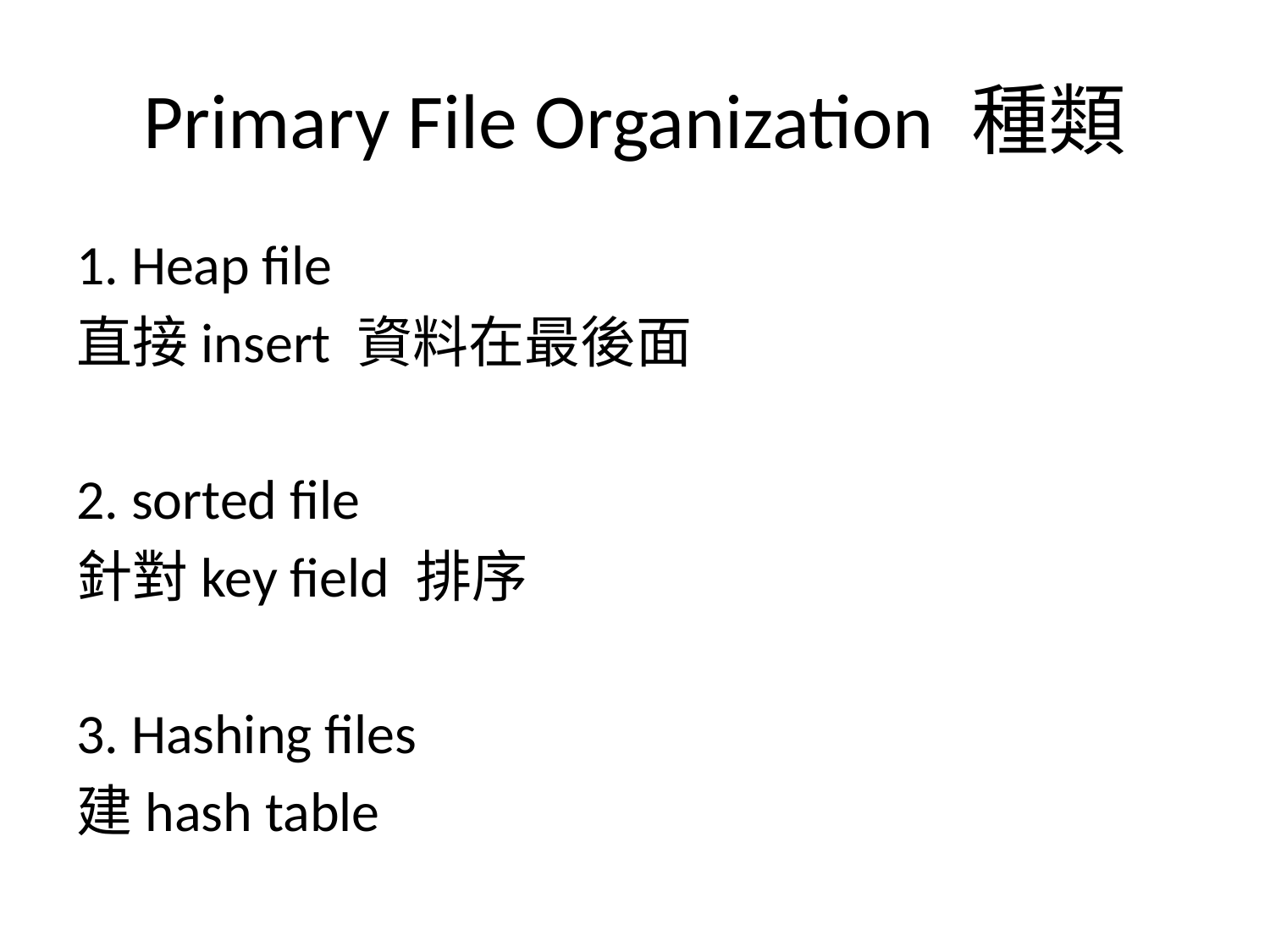

# Primary File Organization 種類
1. Heap file
直接insert 資料在最後面

2. sorted file
針對key field 排序

3. Hashing files
建hash table